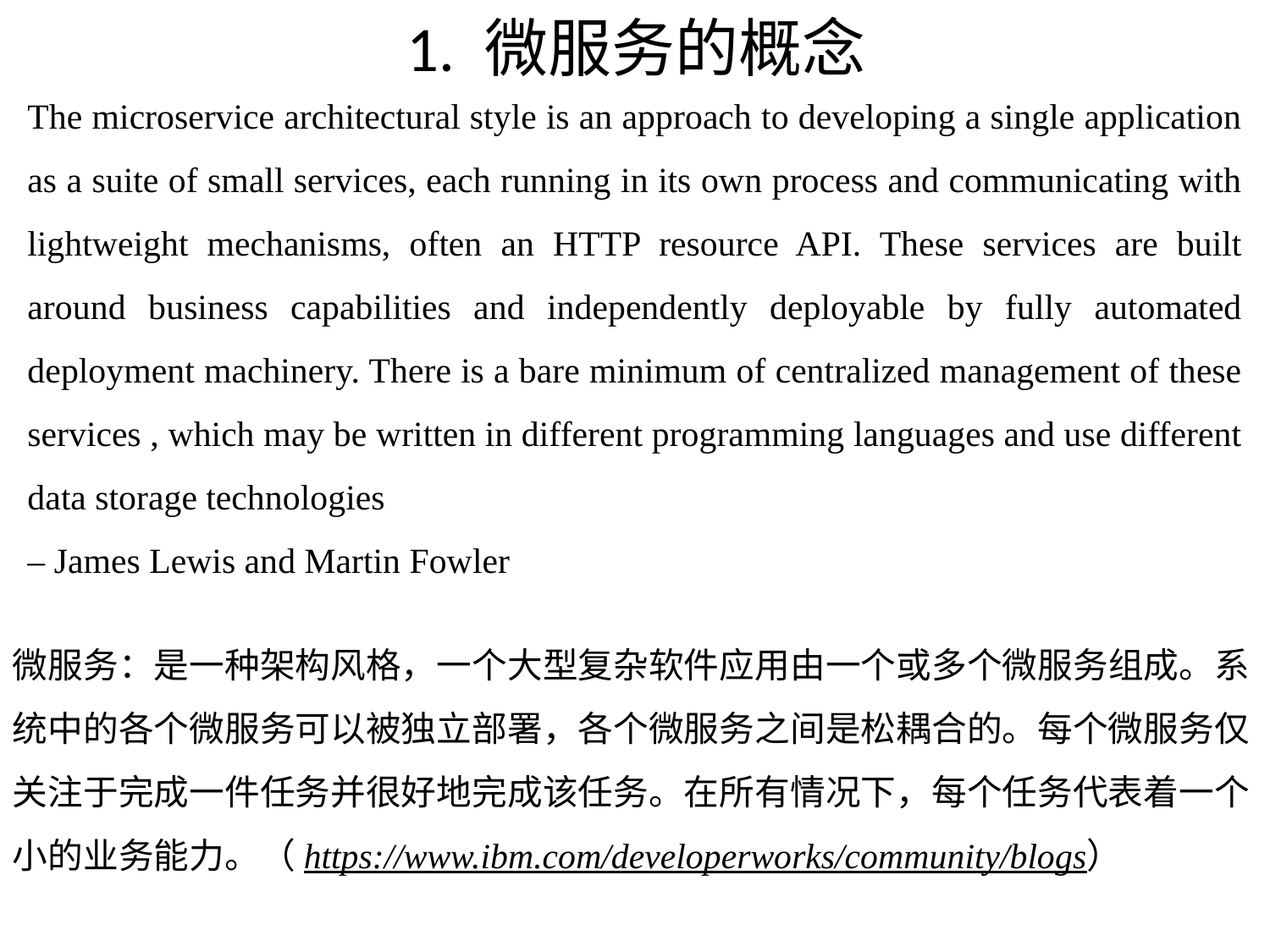

# 1. 微服务的概念
The microservice architectural style is an approach to developing a single application as a suite of small services, each running in its own process and communicating with lightweight mechanisms, often an HTTP resource API. These services are built around business capabilities and independently deployable by fully automated deployment machinery. There is a bare minimum of centralized management of these services , which may be written in different programming languages and use different data storage technologies
– James Lewis and Martin Fowler
微服务：是一种架构风格，一个大型复杂软件应用由一个或多个微服务组成。系统中的各个微服务可以被独立部署，各个微服务之间是松耦合的。每个微服务仅关注于完成一件任务并很好地完成该任务。在所有情况下，每个任务代表着一个小的业务能力。（https://www.ibm.com/developerworks/community/blogs）